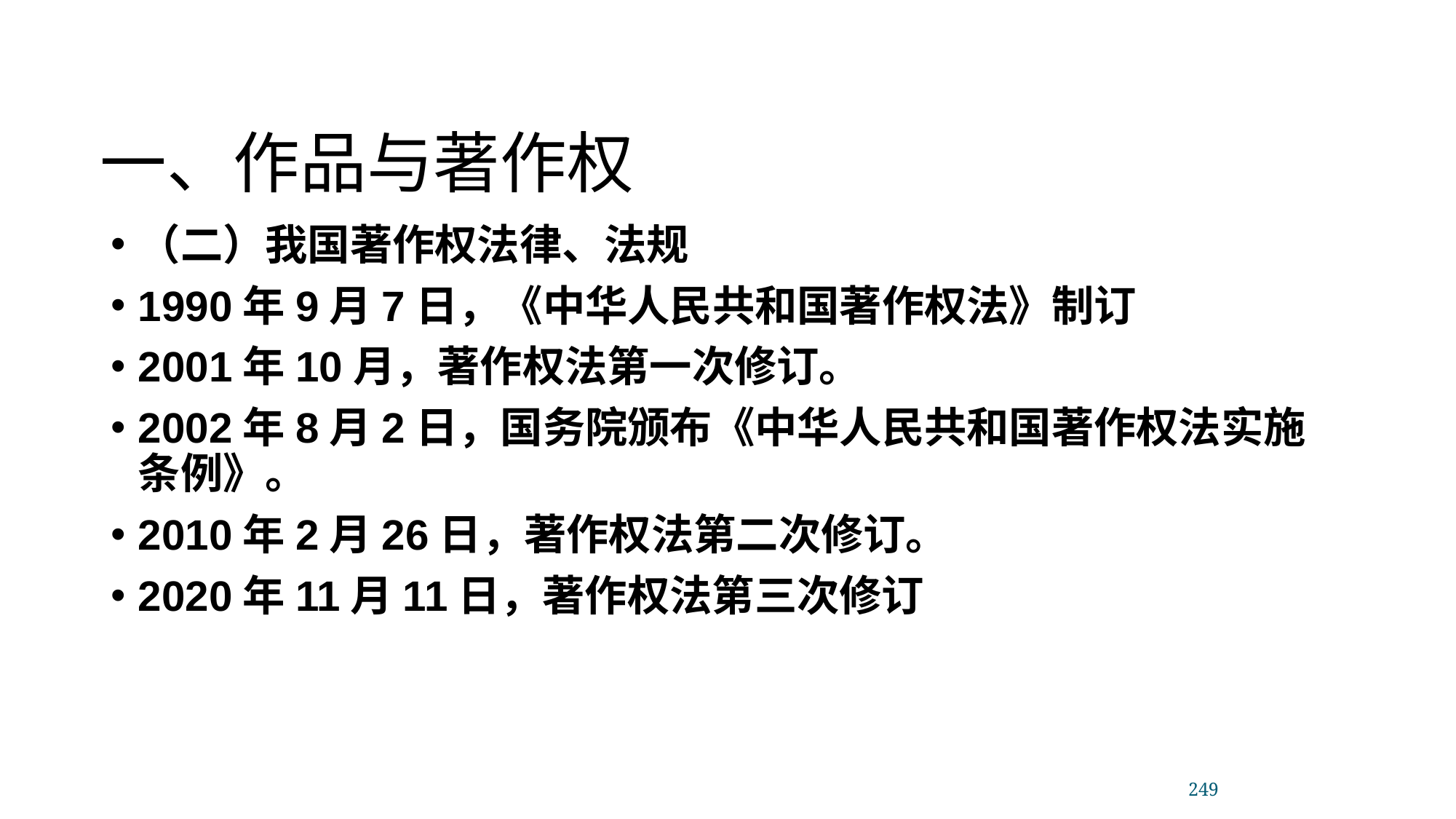

一、作品与著作权
（二）我国著作权法律、法规
1990年9月7日，《中华人民共和国著作权法》制订
2001年10月，著作权法第一次修订。
2002年8月2日，国务院颁布《中华人民共和国著作权法实施条例》。
2010年2月26日，著作权法第二次修订。
2020年11月11日，著作权法第三次修订

249